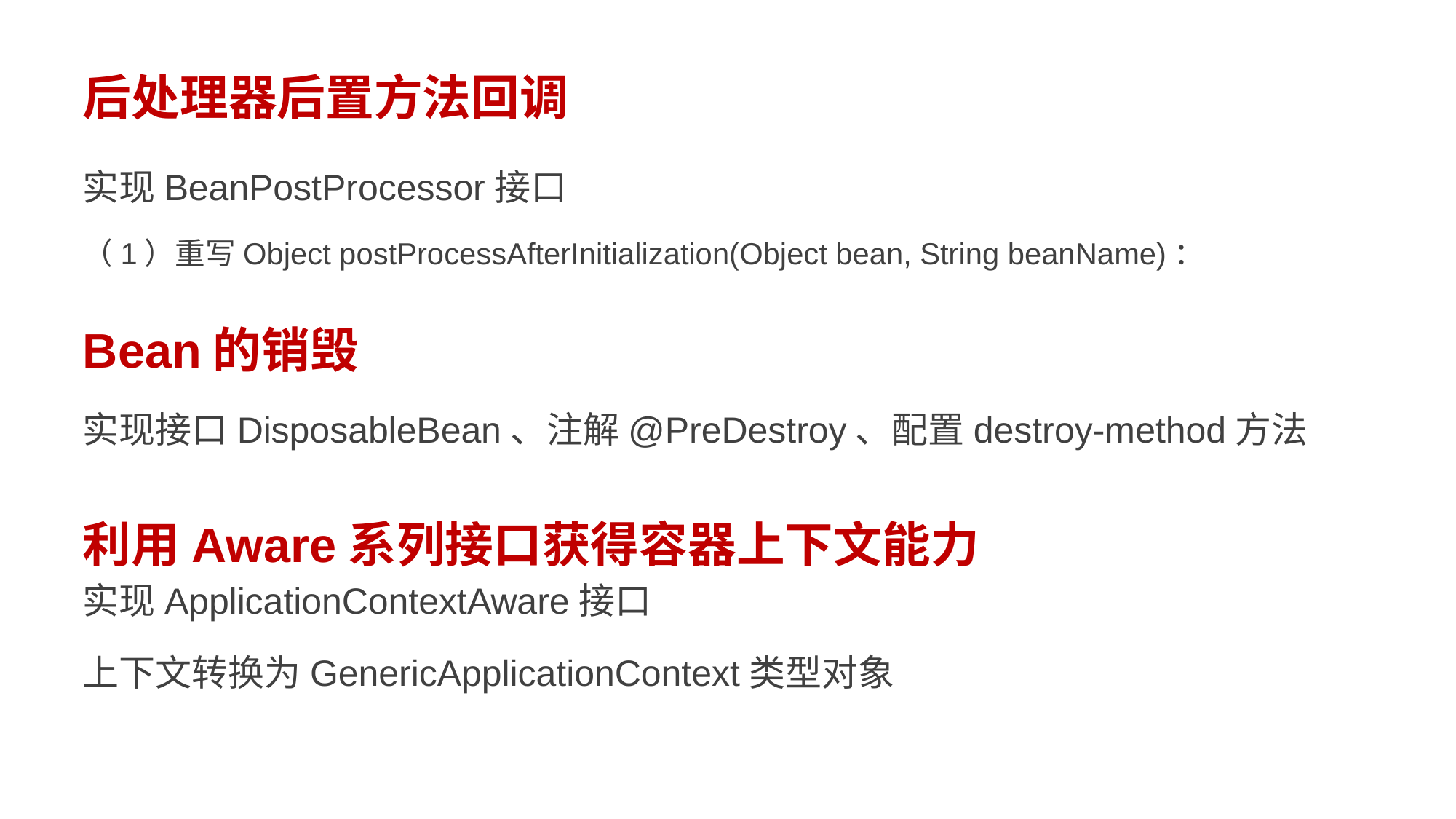

后处理器后置方法回调
实现BeanPostProcessor接口
（1）重写Object postProcessAfterInitialization(Object bean, String beanName)：

Bean的销毁
实现接口DisposableBean、注解@PreDestroy、配置destroy-method方法
# 利用Aware系列接口获得容器上下文能力
实现ApplicationContextAware接口
上下文转换为GenericApplicationContext类型对象